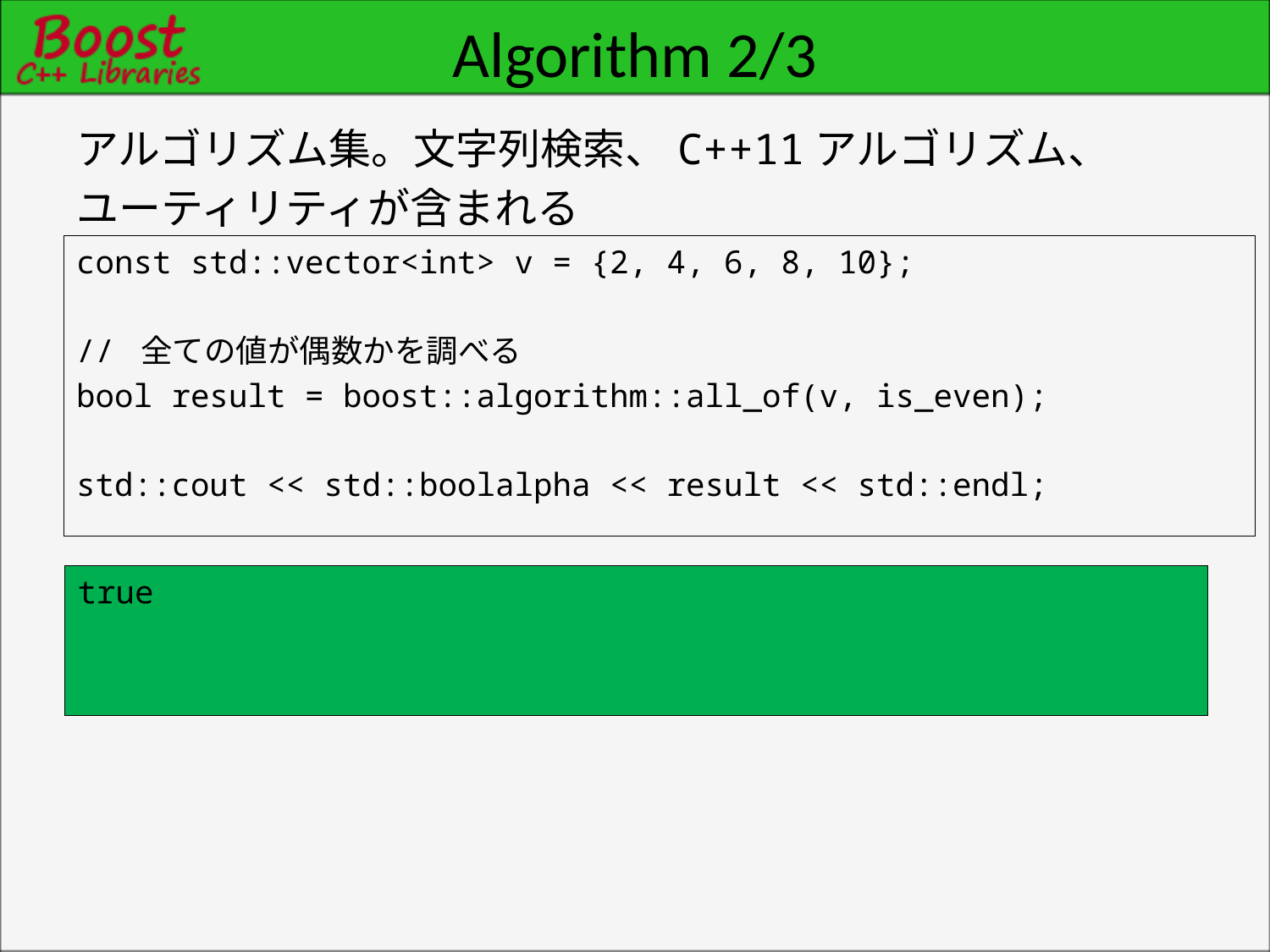

# Algorithm 2/3
アルゴリズム集。文字列検索、C++11アルゴリズム、
ユーティリティが含まれる
const std::vector<int> v = {2, 4, 6, 8, 10};

// 全ての値が偶数かを調べる
bool result = boost::algorithm::all_of(v, is_even);

std::cout << std::boolalpha << result << std::endl;
true